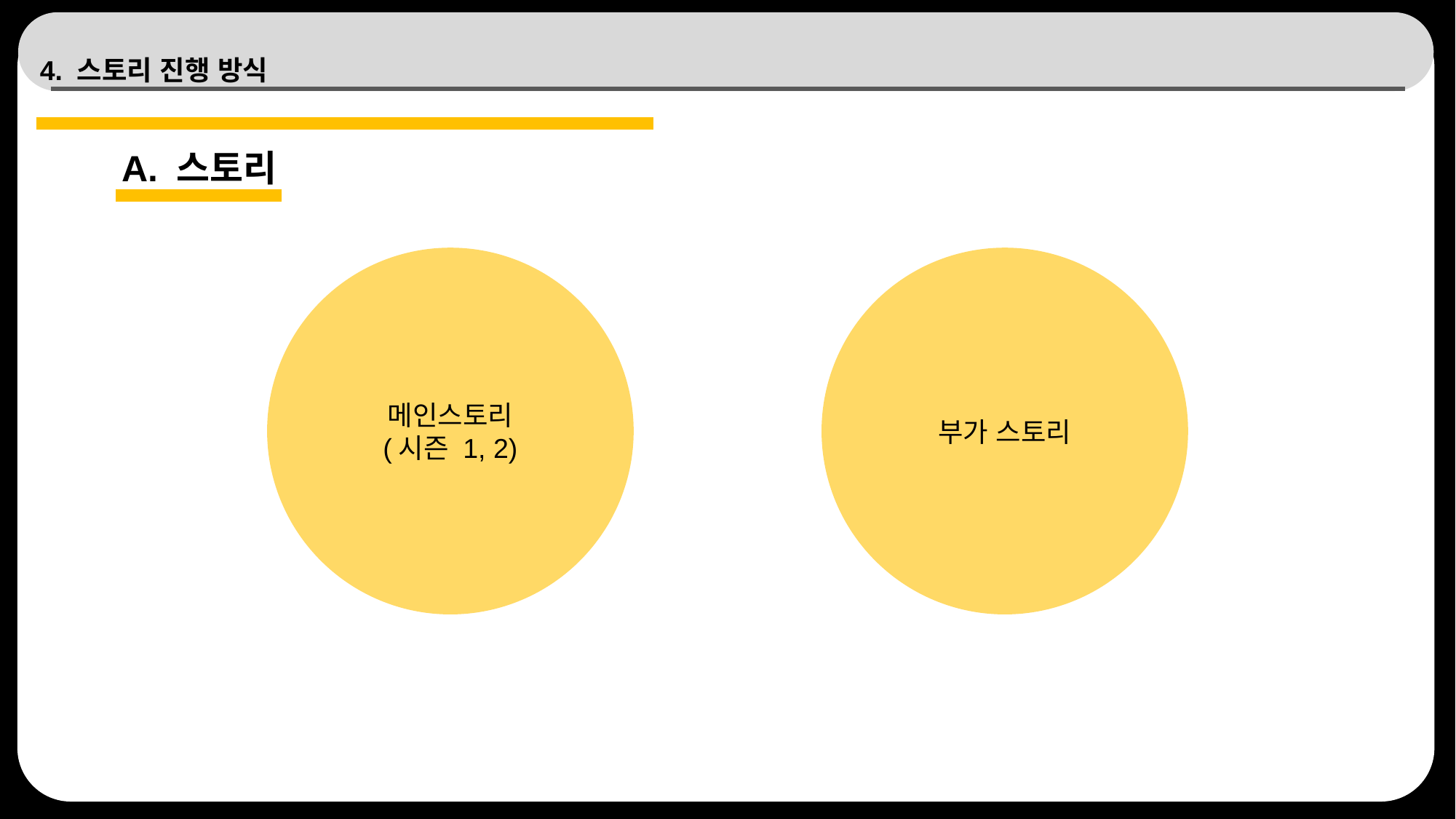

# 4. 스토리 진행 방식
A. 스토리
메인스토리
(시즌 1, 2)
부가 스토리
57